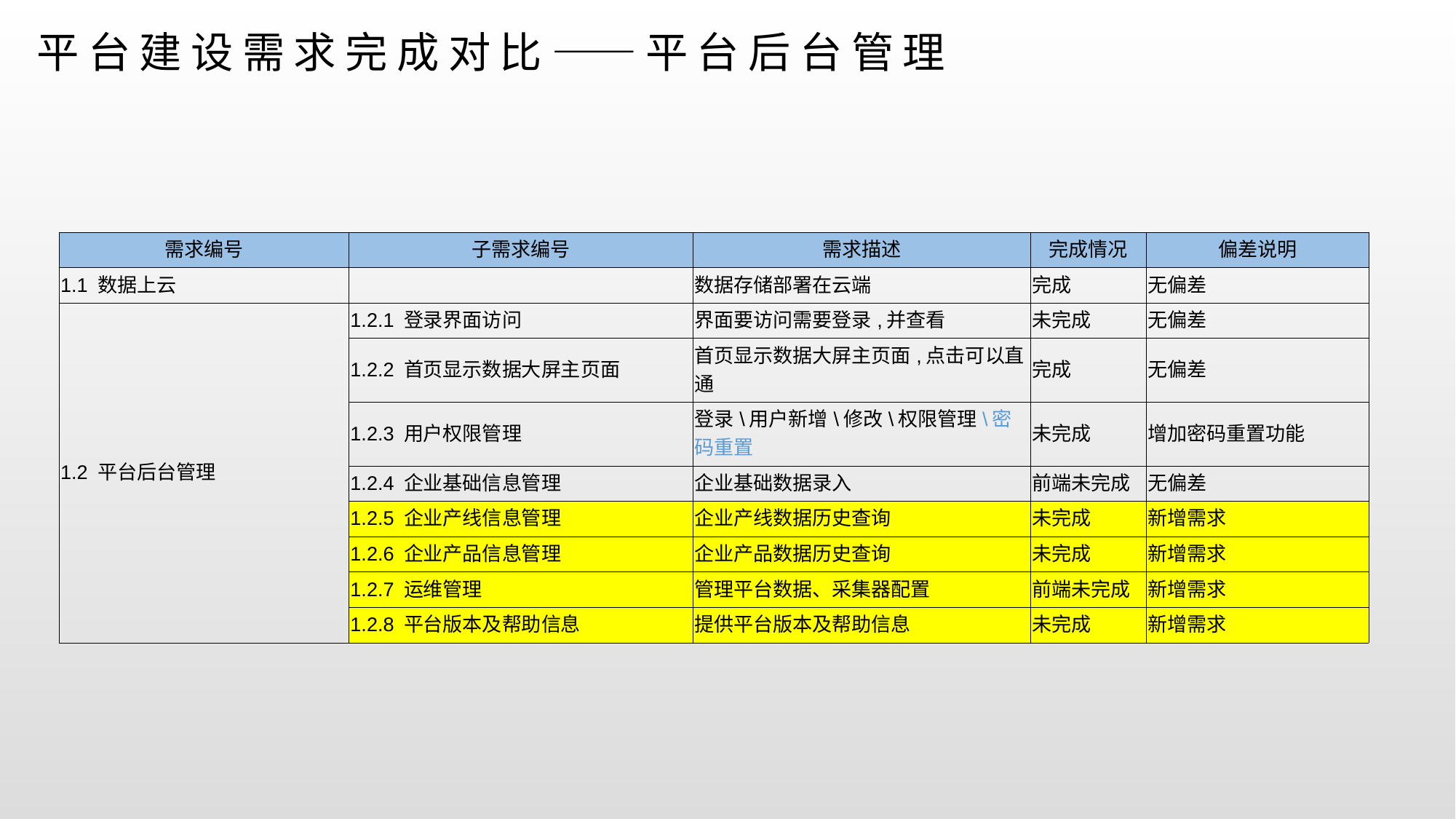

# 平台建设需求完成对比——平台后台管理
| 需求编号 | 子需求编号 | 需求描述 | 完成情况 | 偏差说明 |
| --- | --- | --- | --- | --- |
| 1.1 数据上云 |  | 数据存储部署在云端 | 完成 | 无偏差 |
| 1.2 平台后台管理 | 1.2.1 登录界面访问 | 界面要访问需要登录,并查看 | 未完成 | 无偏差 |
|  | 1.2.2 首页显示数据大屏主页面 | 首页显示数据大屏主页面,点击可以直通 | 完成 | 无偏差 |
|  | 1.2.3 用户权限管理 | 登录\用户新增\修改\权限管理\密码重置 | 未完成 | 增加密码重置功能 |
|  | 1.2.4 企业基础信息管理 | 企业基础数据录入 | 前端未完成 | 无偏差 |
|  | 1.2.5 企业产线信息管理 | 企业产线数据历史查询 | 未完成 | 新增需求 |
|  | 1.2.6 企业产品信息管理 | 企业产品数据历史查询 | 未完成 | 新增需求 |
|  | 1.2.7 运维管理 | 管理平台数据、采集器配置 | 前端未完成 | 新增需求 |
|  | 1.2.8 平台版本及帮助信息 | 提供平台版本及帮助信息 | 未完成 | 新增需求 |